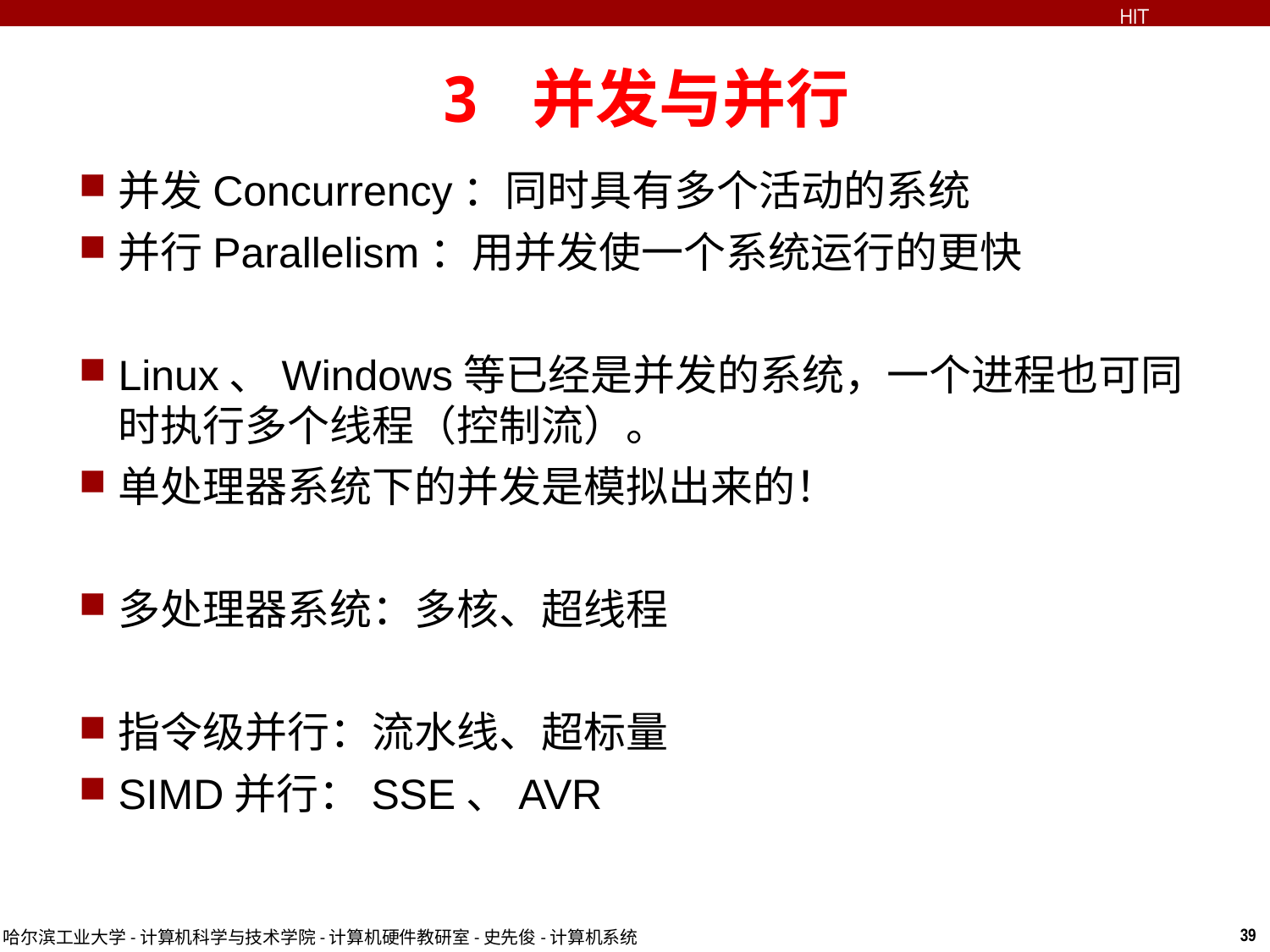

HIT
# 3 并发与并行
并发Concurrency：同时具有多个活动的系统
并行Parallelism：用并发使一个系统运行的更快

Linux、Windows等已经是并发的系统，一个进程也可同时执行多个线程（控制流）。
单处理器系统下的并发是模拟出来的！

多处理器系统：多核、超线程

指令级并行：流水线、超标量
SIMD并行：SSE、AVR